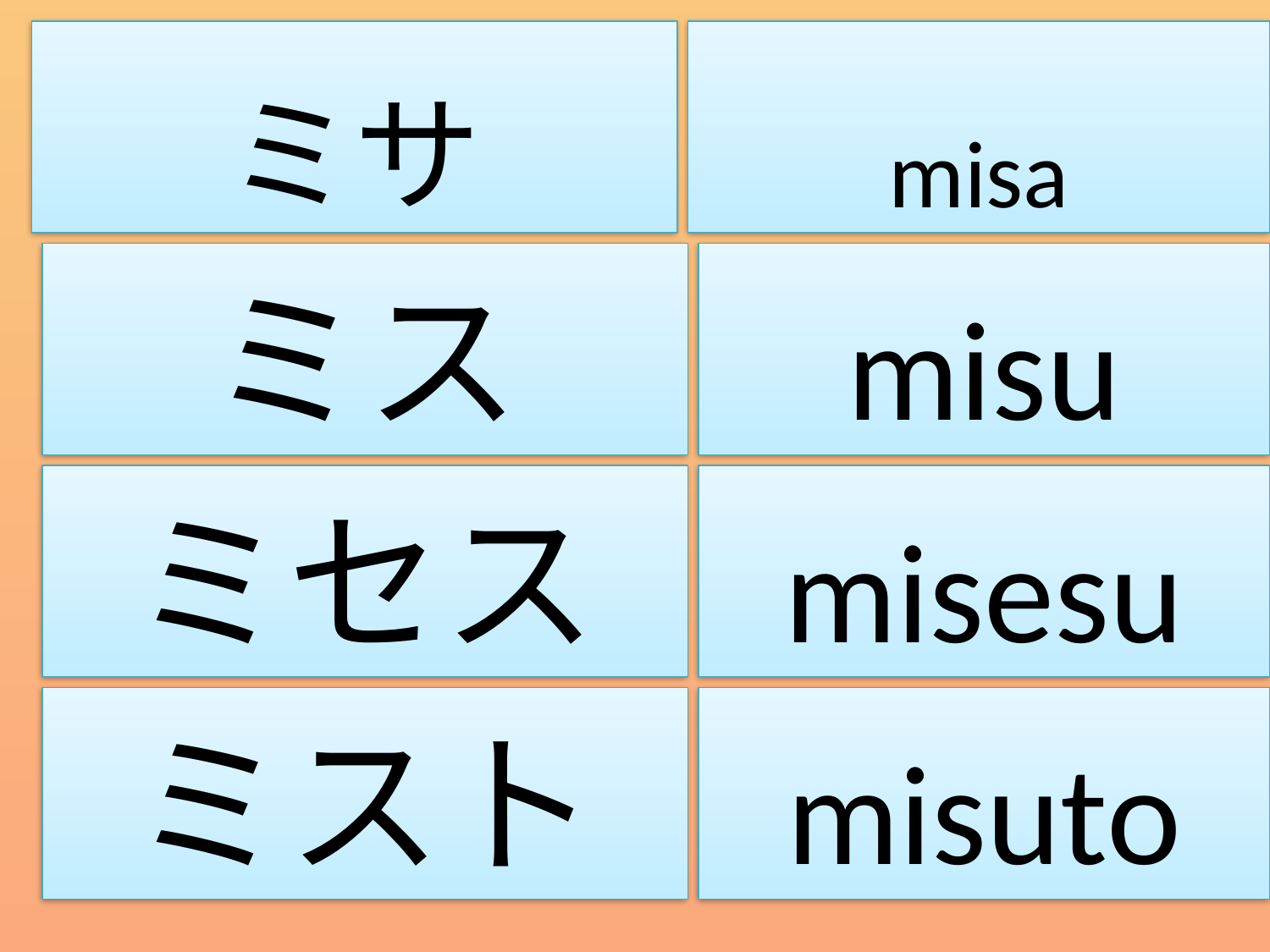

ミサ
misa
ミス
misu
ミセス
misesu
ミスト
misuto